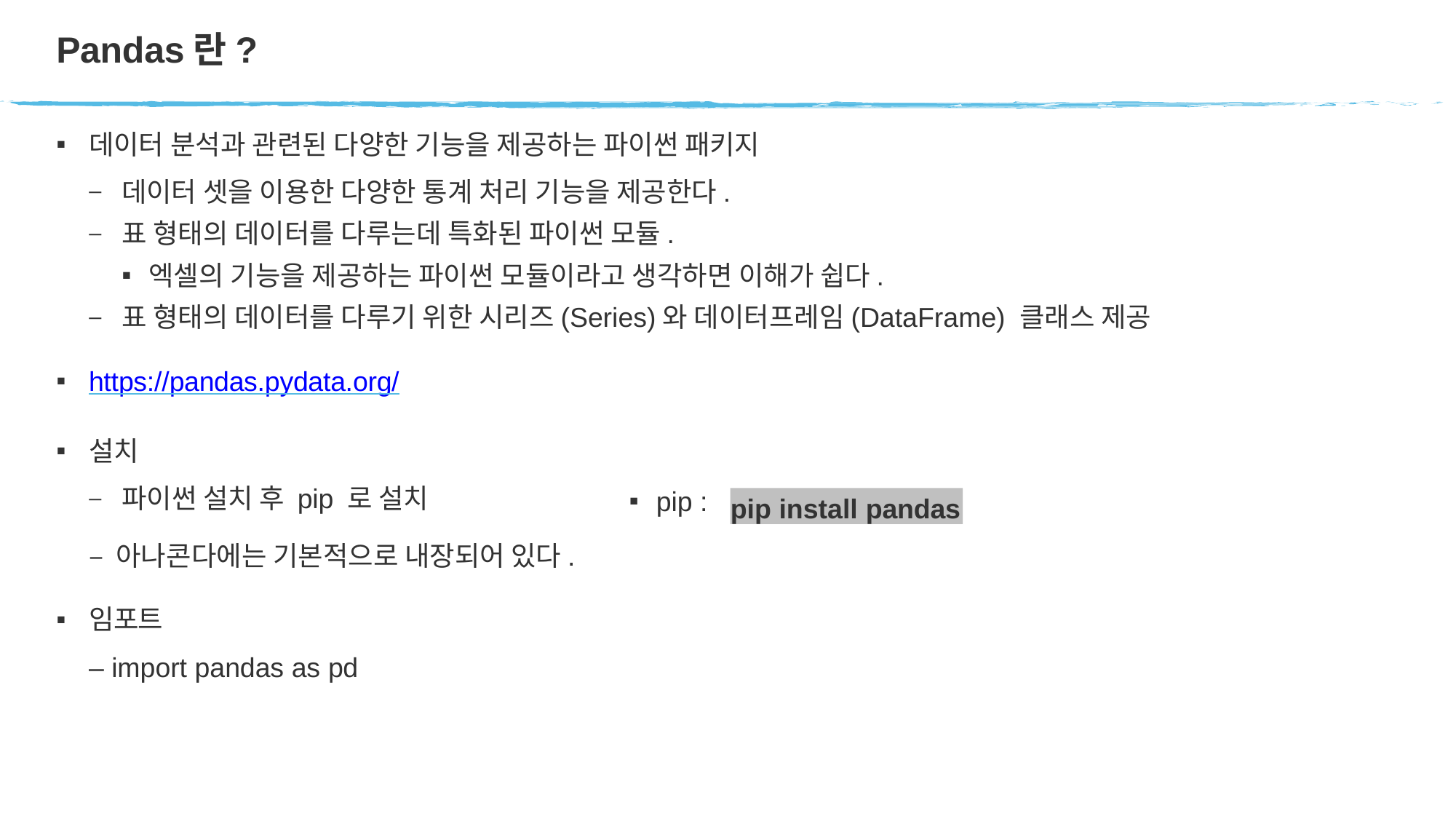

# Pandas란?
데이터 분석과 관련된 다양한 기능을 제공하는 파이썬 패키지
데이터 셋을 이용한 다양한 통계 처리 기능을 제공한다.
표 형태의 데이터를 다루는데 특화된 파이썬 모듈.
엑셀의 기능을 제공하는 파이썬 모듈이라고 생각하면 이해가 쉽다.
표 형태의 데이터를 다루기 위한 시리즈(Series)와 데이터프레임(DataFrame) 클래스 제공
https://pandas.pydata.org/
설치
파이썬 설치 후 pip 로 설치
pip :
pip install pandas
– 아나콘다에는 기본적으로 내장되어 있다.
임포트
– import pandas as pd